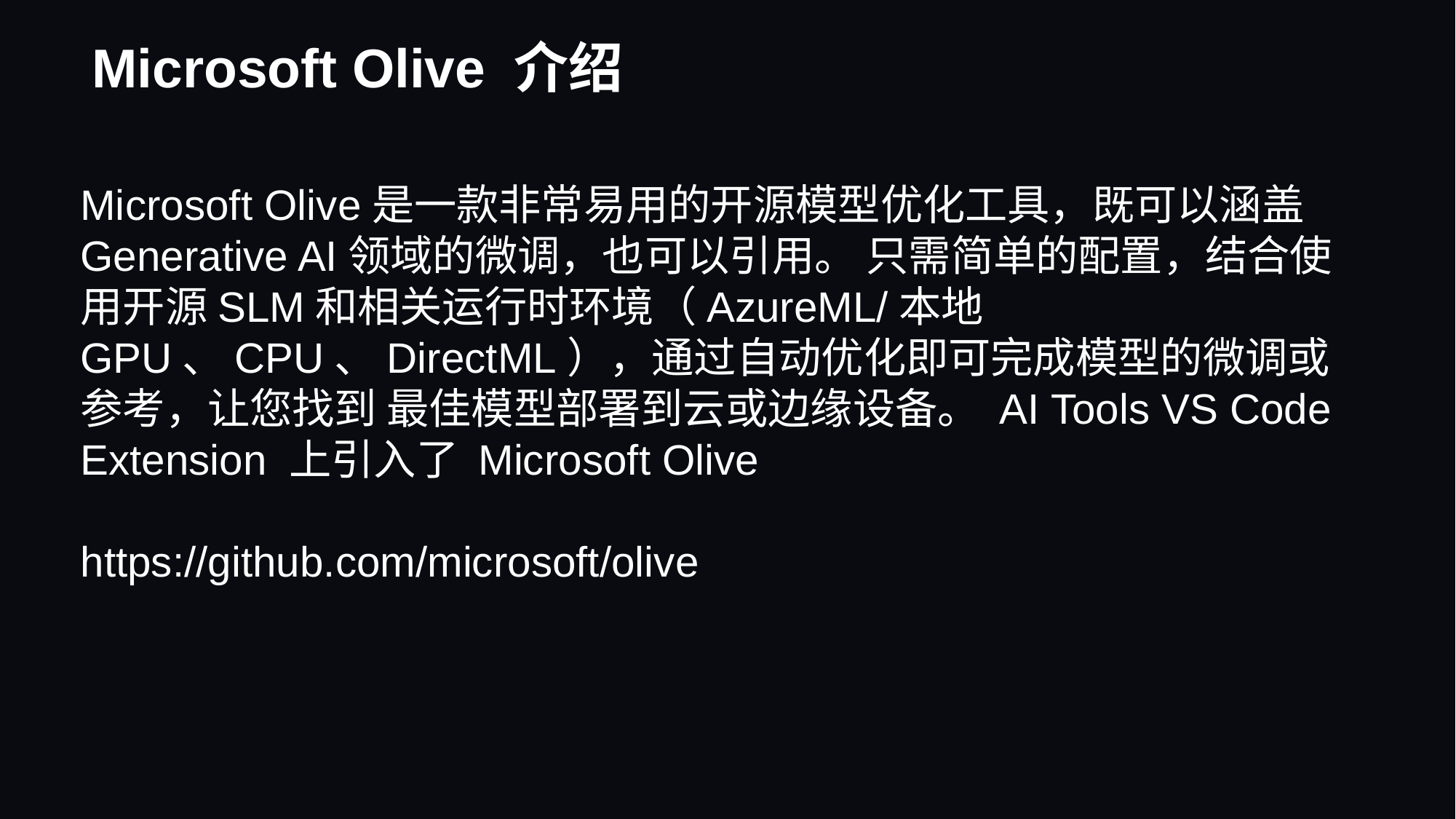

Microsoft Olive 介绍
Microsoft Olive是一款非常易用的开源模型优化工具，既可以涵盖Generative AI领域的微调，也可以引用。 只需简单的配置，结合使用开源SLM和相关运行时环境（AzureML/本地GPU、CPU、DirectML），通过自动优化即可完成模型的微调或参考，让您找到 最佳模型部署到云或边缘设备。 AI Tools VS Code Extension 上引入了 Microsoft Olive
https://github.com/microsoft/olive